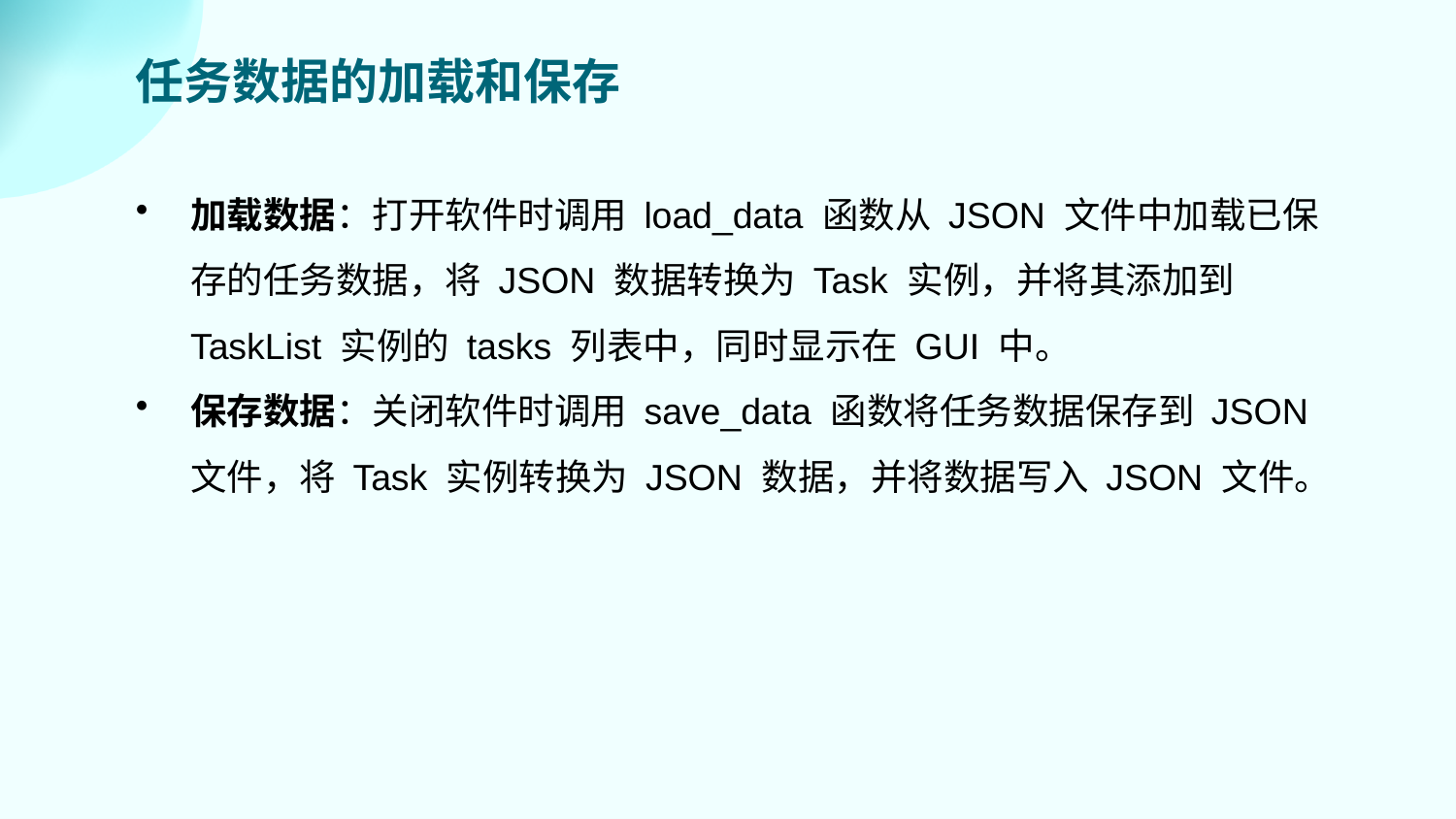

任务数据的加载和保存
加载数据：打开软件时调用 load_data 函数从 JSON 文件中加载已保存的任务数据，将 JSON 数据转换为 Task 实例，并将其添加到 TaskList 实例的 tasks 列表中，同时显示在 GUI 中。
保存数据：关闭软件时调用 save_data 函数将任务数据保存到 JSON 文件，将 Task 实例转换为 JSON 数据，并将数据写入 JSON 文件。